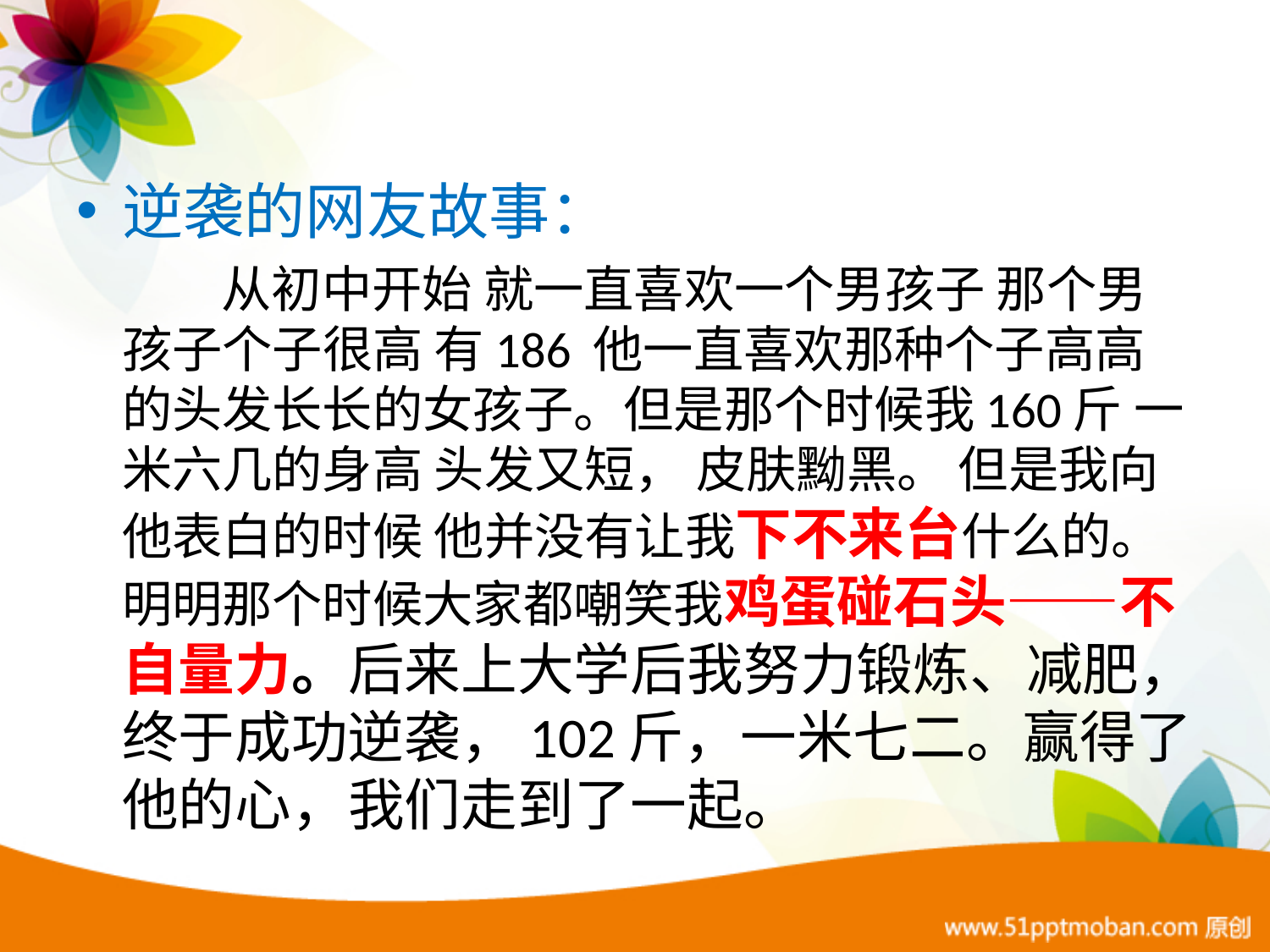

逆袭的网友故事：
            从初中开始 就一直喜欢一个男孩子 那个男孩子个子很高 有186 他一直喜欢那种个子高高的头发长长的女孩子。但是那个时候我160斤 一米六几的身高 头发又短， 皮肤黝黑。 但是我向他表白的时候 他并没有让我下不来台什么的。 明明那个时候大家都嘲笑我鸡蛋碰石头——不自量力。后来上大学后我努力锻炼、减肥，终于成功逆袭，102斤，一米七二。赢得了他的心，我们走到了一起。